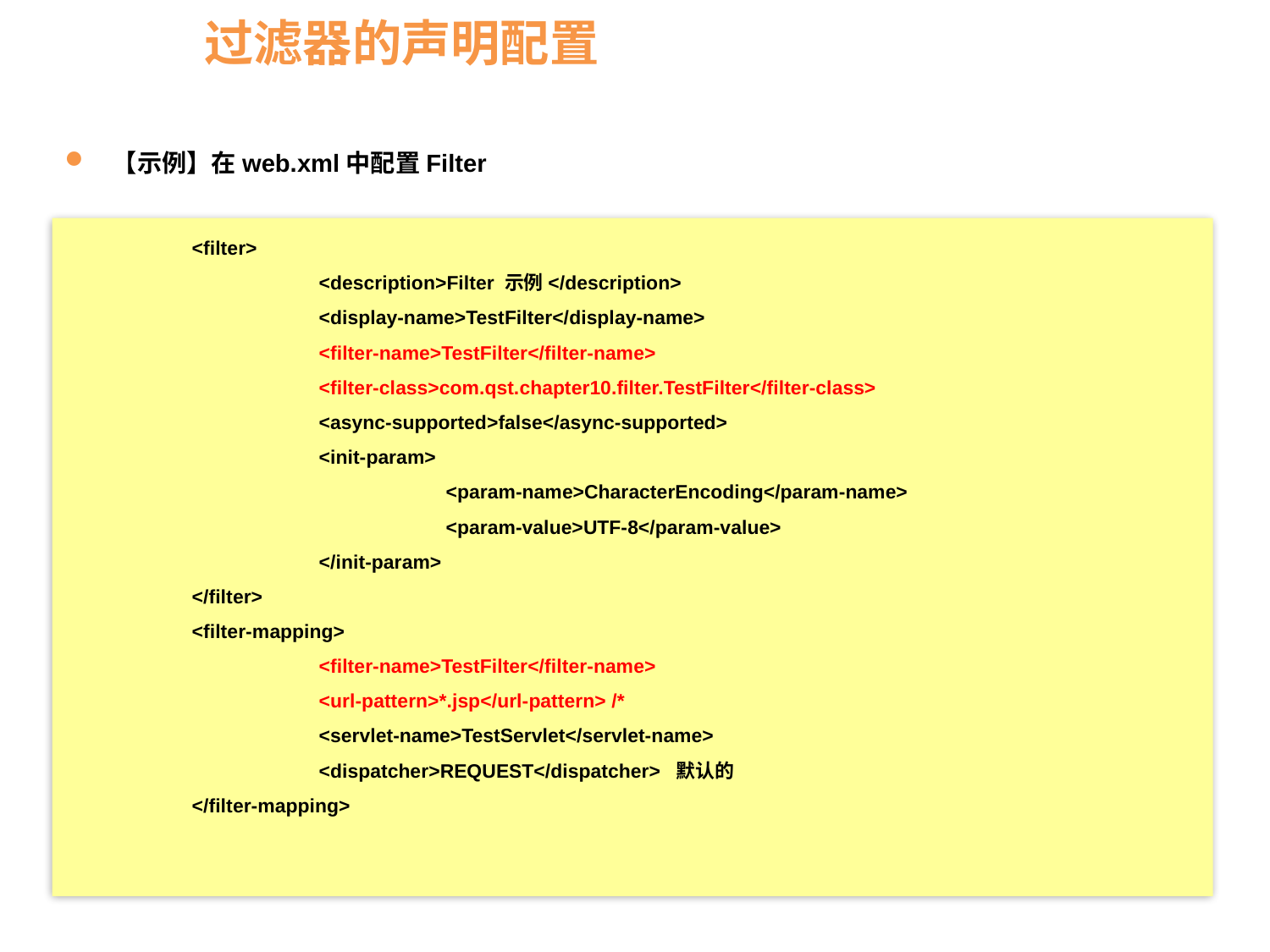

# 过滤器的声明配置

【示例】在web.xml中配置Filter

	<filter>
		<description>Filter 示例</description>
		<display-name>TestFilter</display-name>
		<filter-name>TestFilter</filter-name>
		<filter-class>com.qst.chapter10.filter.TestFilter</filter-class>
		<async-supported>false</async-supported>
		<init-param>
			<param-name>CharacterEncoding</param-name>
			<param-value>UTF-8</param-value>
		</init-param>
	</filter>
	<filter-mapping>
		<filter-name>TestFilter</filter-name>
		<url-pattern>*.jsp</url-pattern> /*
		<servlet-name>TestServlet</servlet-name>
		<dispatcher>REQUEST</dispatcher>  默认的
	</filter-mapping>